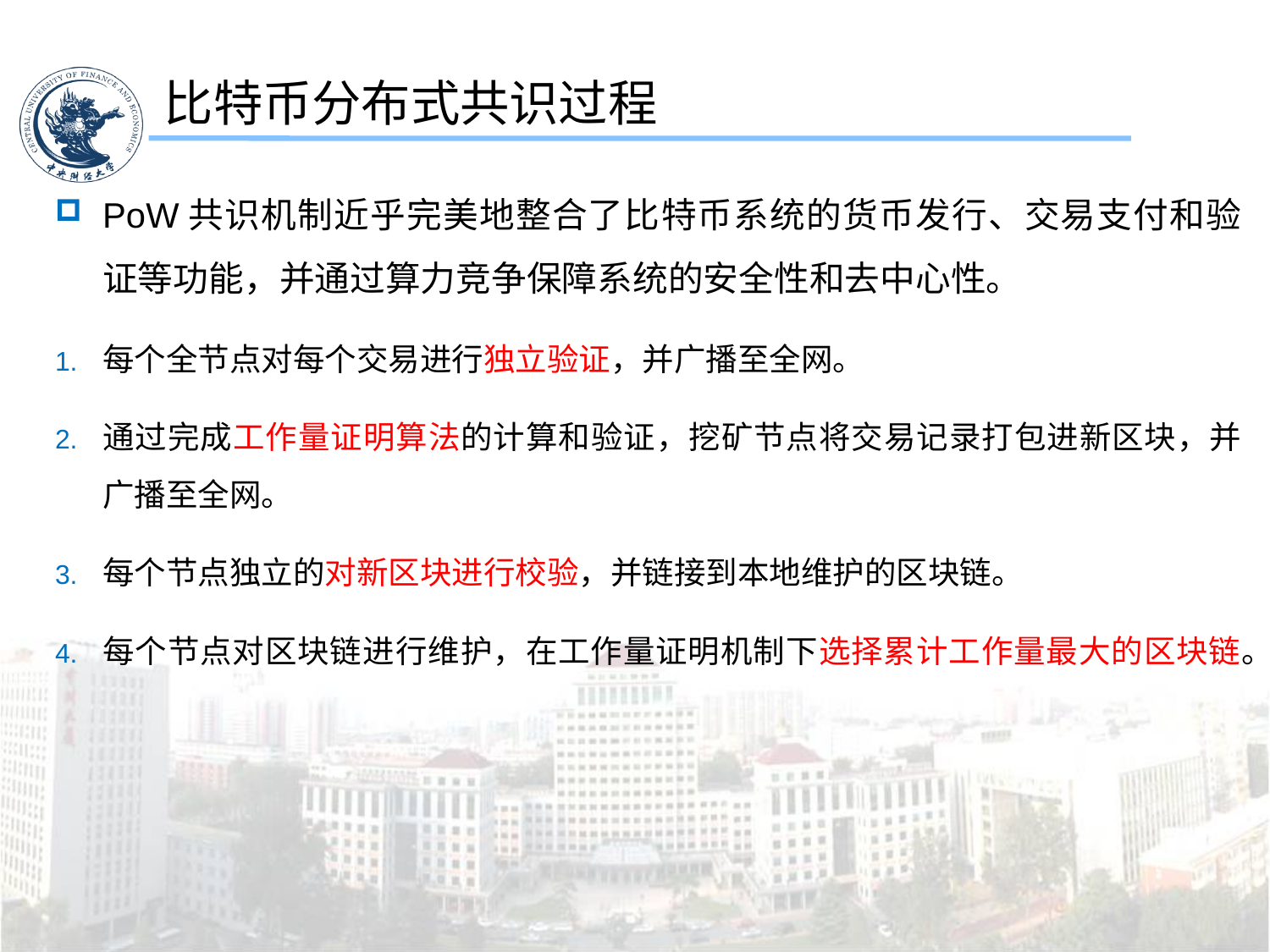

比特币分布式共识过程
PoW共识机制近乎完美地整合了比特币系统的货币发行、交易支付和验证等功能，并通过算力竞争保障系统的安全性和去中心性。
每个全节点对每个交易进行独立验证，并广播至全网。
通过完成工作量证明算法的计算和验证，挖矿节点将交易记录打包进新区块，并广播至全网。
每个节点独立的对新区块进行校验，并链接到本地维护的区块链。
每个节点对区块链进行维护，在工作量证明机制下选择累计工作量最大的区块链。